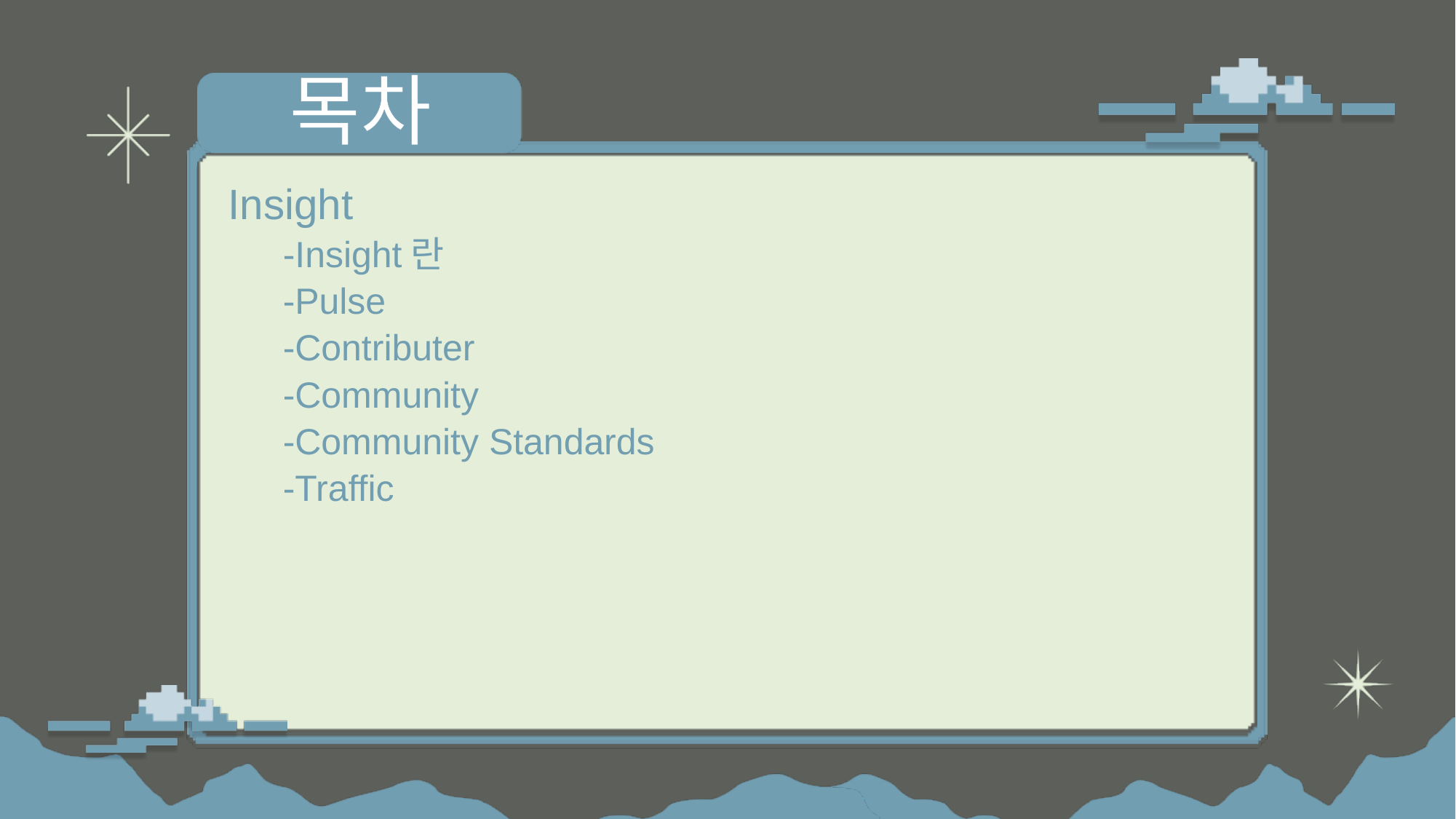

Insight
-Insight란
-Pulse
-Contributer
-Community
-Community Standards
-Traffic